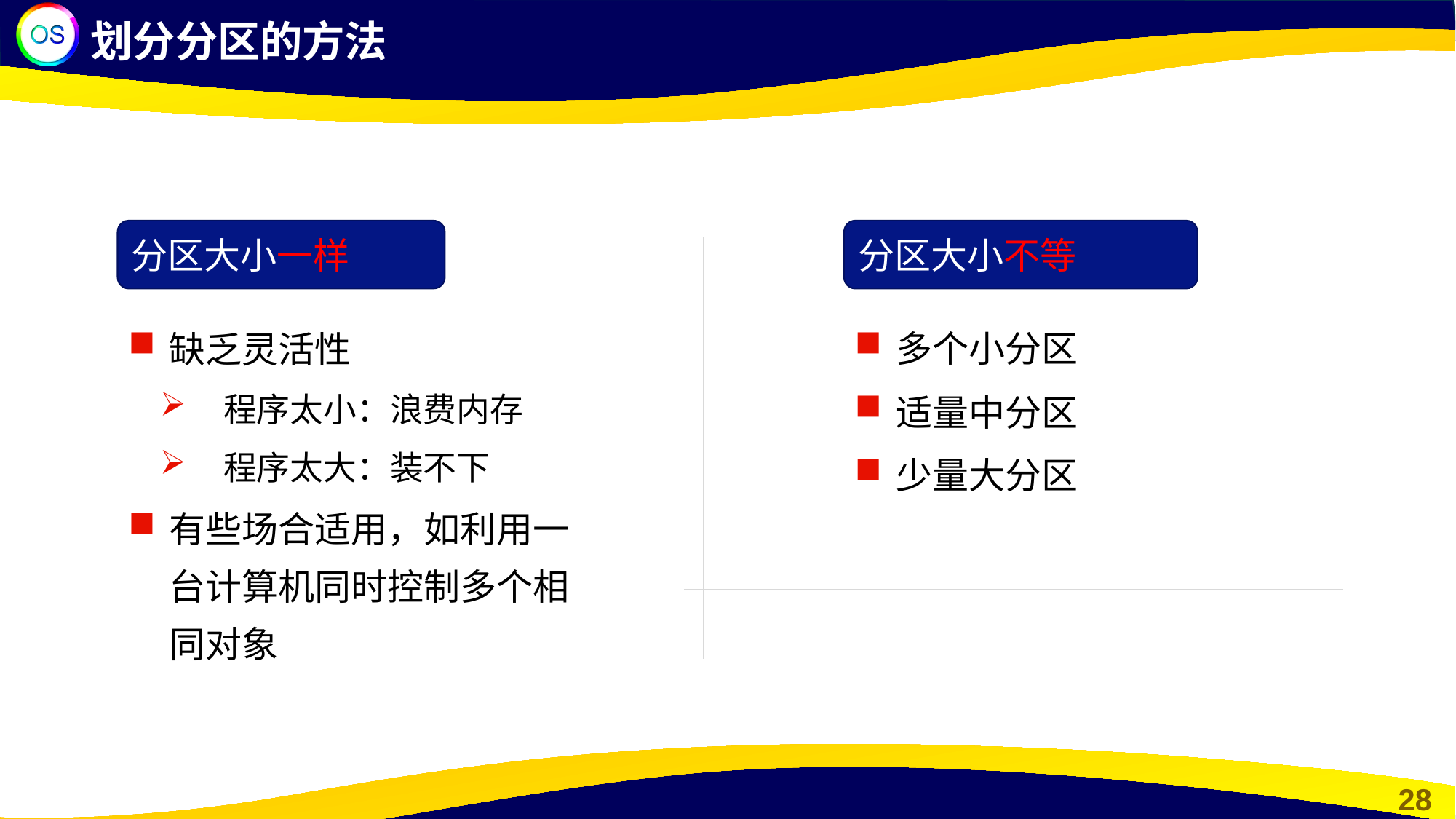

划分分区的方法
分区大小一样
分区大小不等
缺乏灵活性
程序太小：浪费内存
程序太大：装不下
有些场合适用，如利用一台计算机同时控制多个相同对象
多个小分区
适量中分区
少量大分区